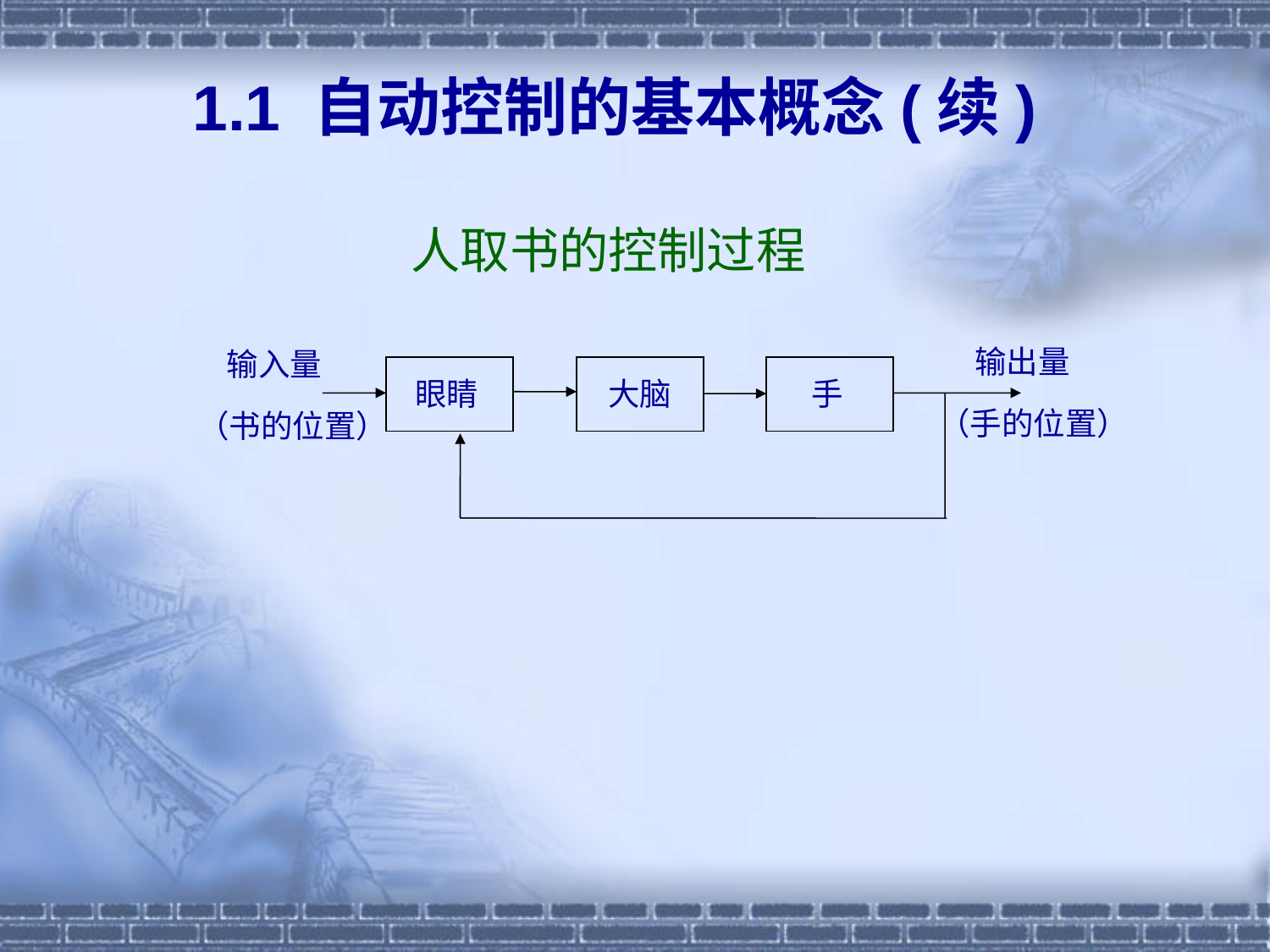

1.1 自动控制的基本概念(续)
# 人取书的控制过程
    输出量
（手的位置）
   输入量
（书的位置）

眼睛
大脑
手